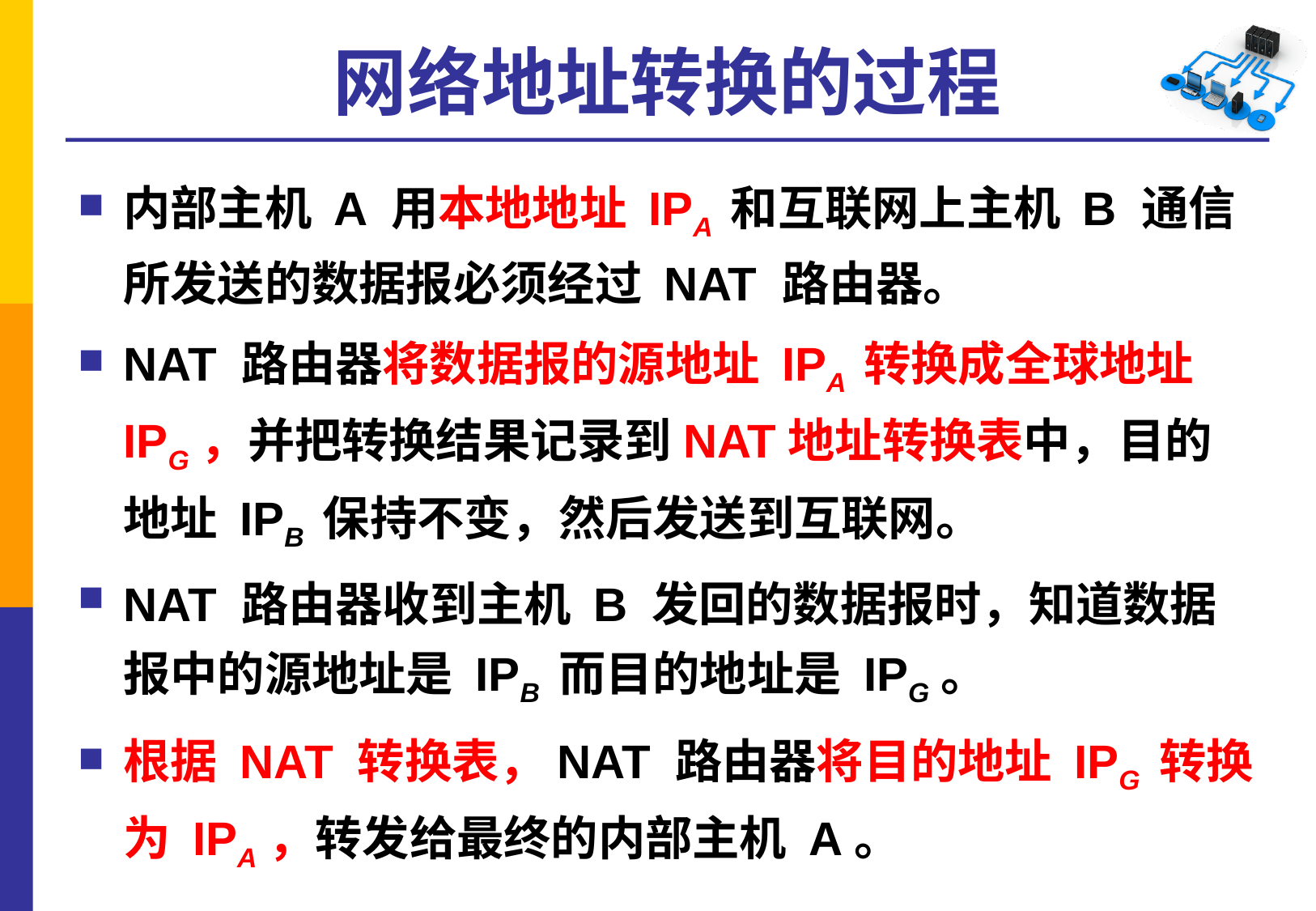

# 网络地址转换的过程
内部主机 A 用本地地址 IPA 和互联网上主机 B 通信所发送的数据报必须经过 NAT 路由器。
NAT 路由器将数据报的源地址 IPA 转换成全球地址 IPG，并把转换结果记录到NAT地址转换表中，目的地址 IPB 保持不变，然后发送到互联网。
NAT 路由器收到主机 B 发回的数据报时，知道数据报中的源地址是 IPB 而目的地址是 IPG。
根据 NAT 转换表，NAT 路由器将目的地址 IPG 转换为 IPA，转发给最终的内部主机 A。